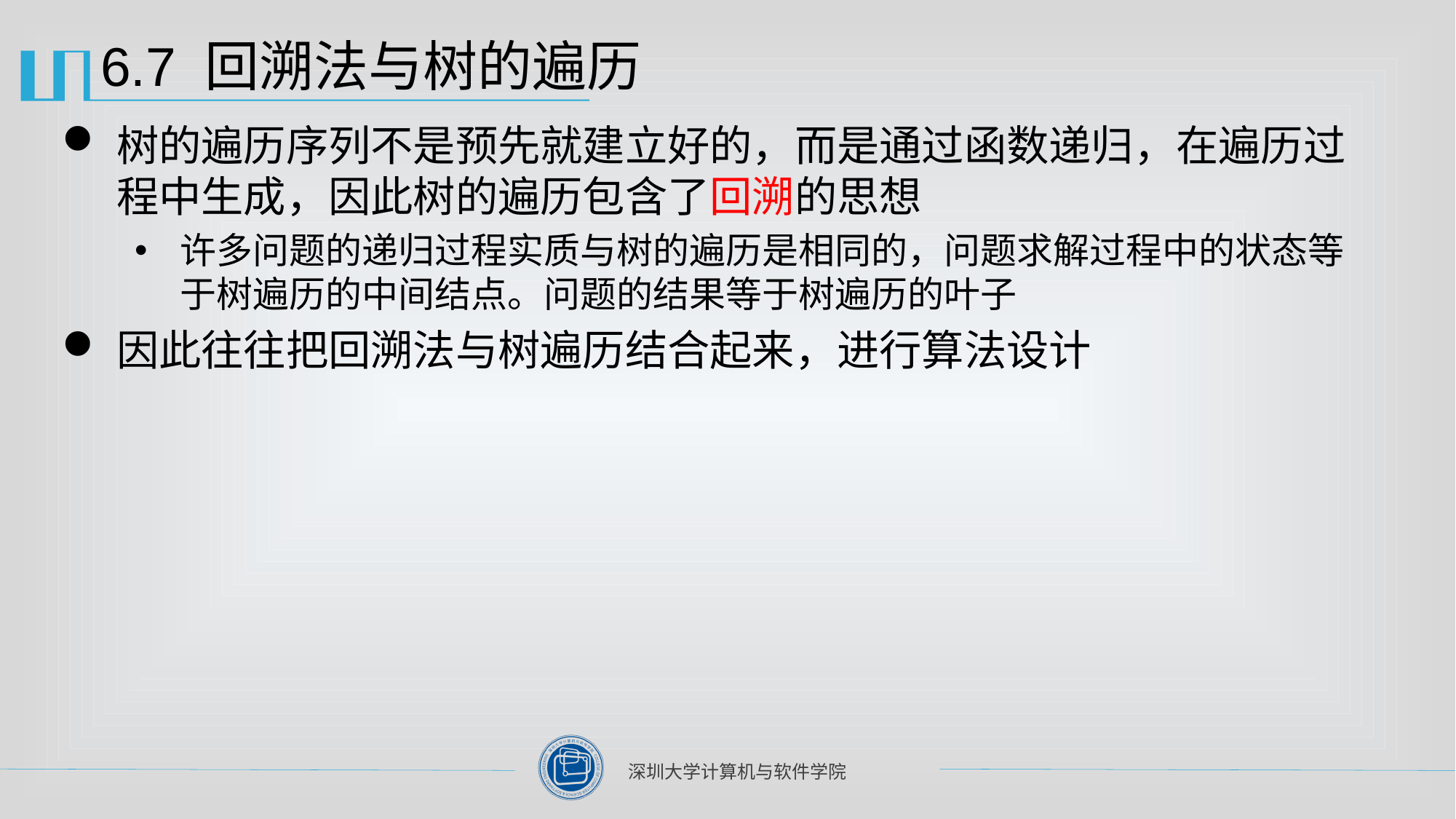

# 6.7 回溯法与树的遍历
树的遍历序列不是预先就建立好的，而是通过函数递归，在遍历过程中生成，因此树的遍历包含了回溯的思想
许多问题的递归过程实质与树的遍历是相同的，问题求解过程中的状态等于树遍历的中间结点。问题的结果等于树遍历的叶子
因此往往把回溯法与树遍历结合起来，进行算法设计

124